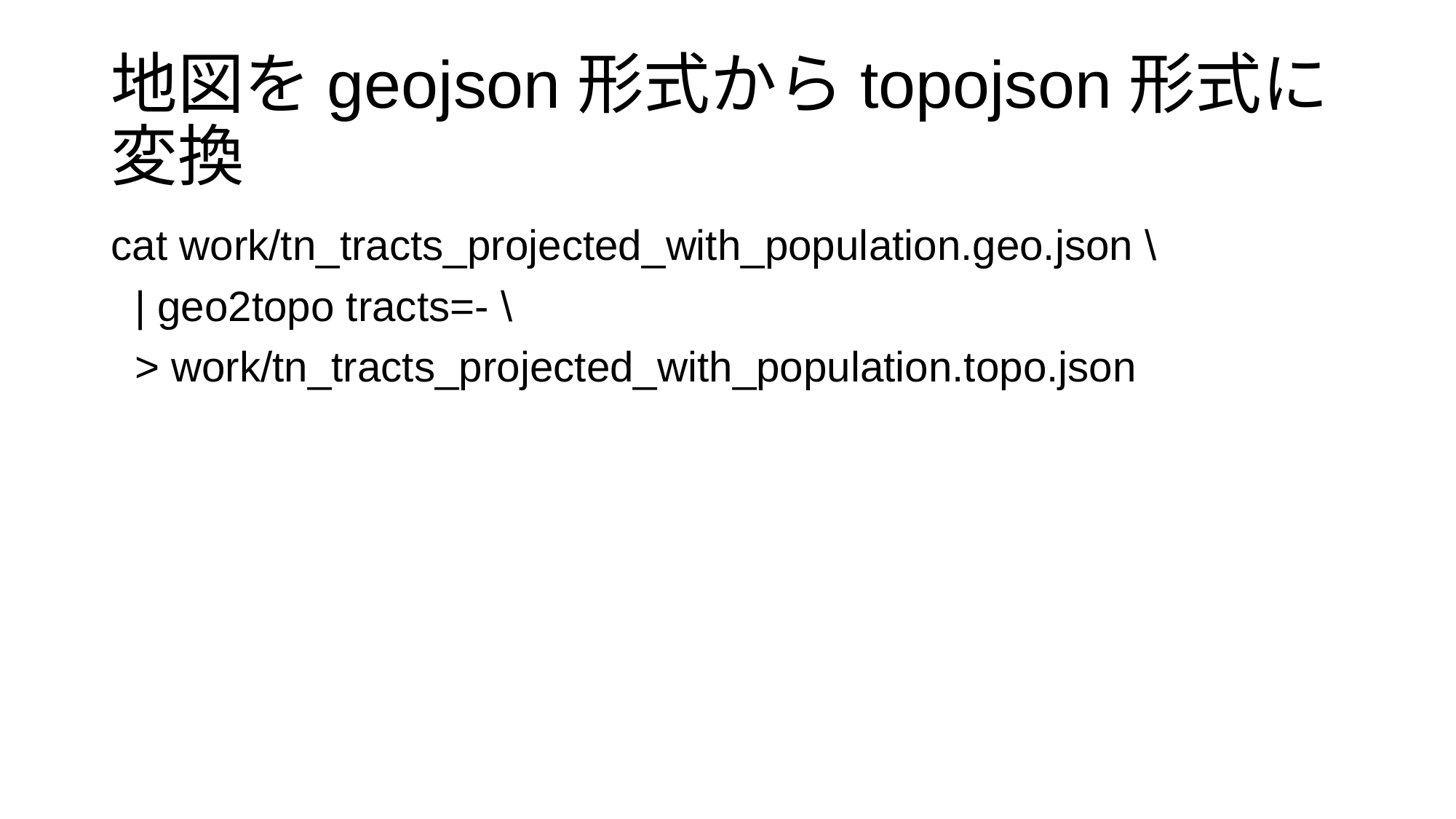

# 地図をgeojson形式からtopojson形式に変換
cat work/tn_tracts_projected_with_population.geo.json \
  | geo2topo tracts=- \
  > work/tn_tracts_projected_with_population.topo.json